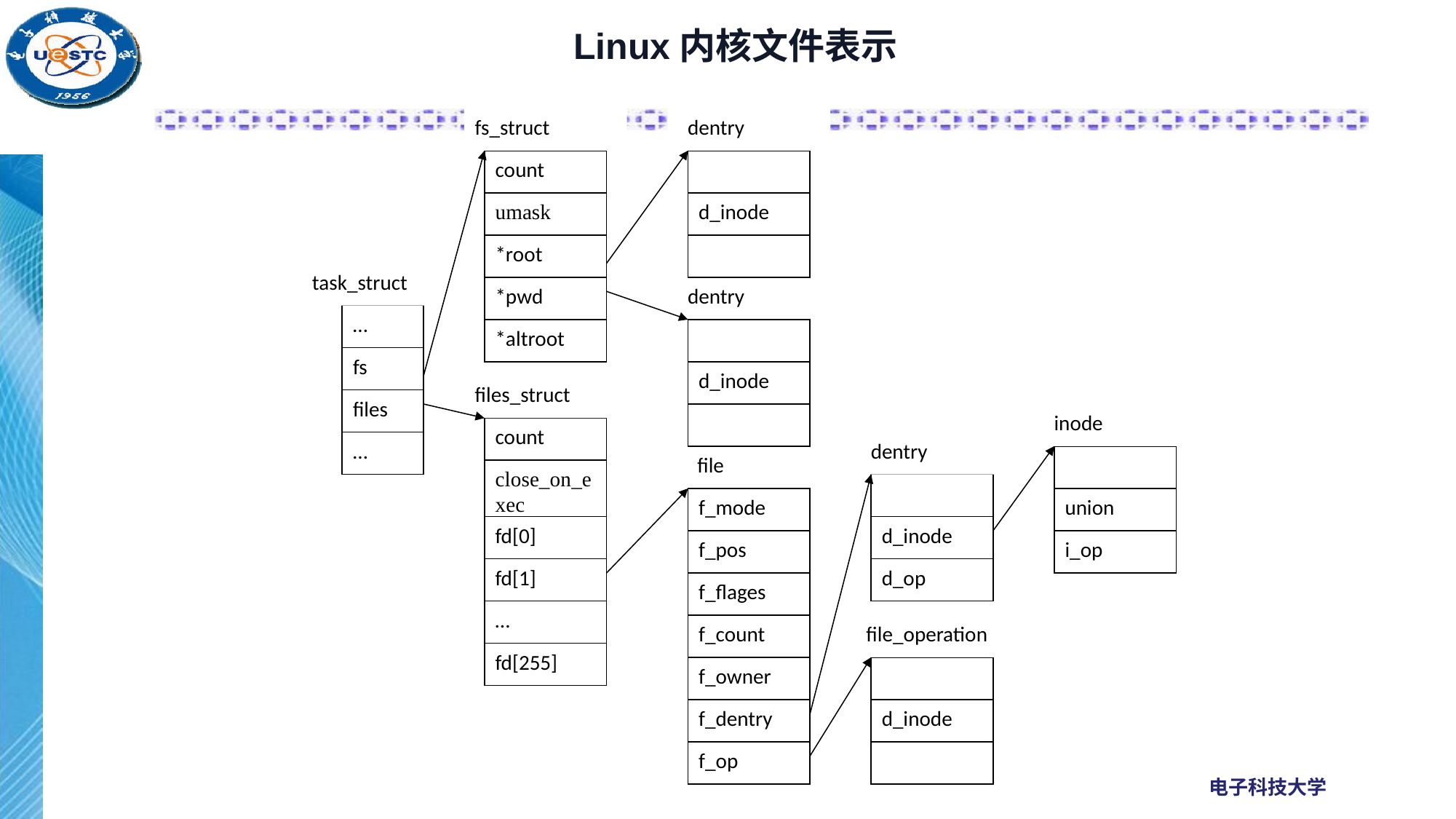

# Linux内核文件表示
fs_struct
  dentry

d_inode

count
umask
*root
*pwd
*altroot

task_struct
  dentry

…
fs
files
…

d_inode
files_struct

  inode

union
i_op
count
close_on_exec
fd[0]
fd[1]
…
fd[255]
  dentry

d_inode
d_op
    file

f_mode
f_pos
f_flages
f_count
 file_operation
f_owner

d_inode

f_dentry
f_op